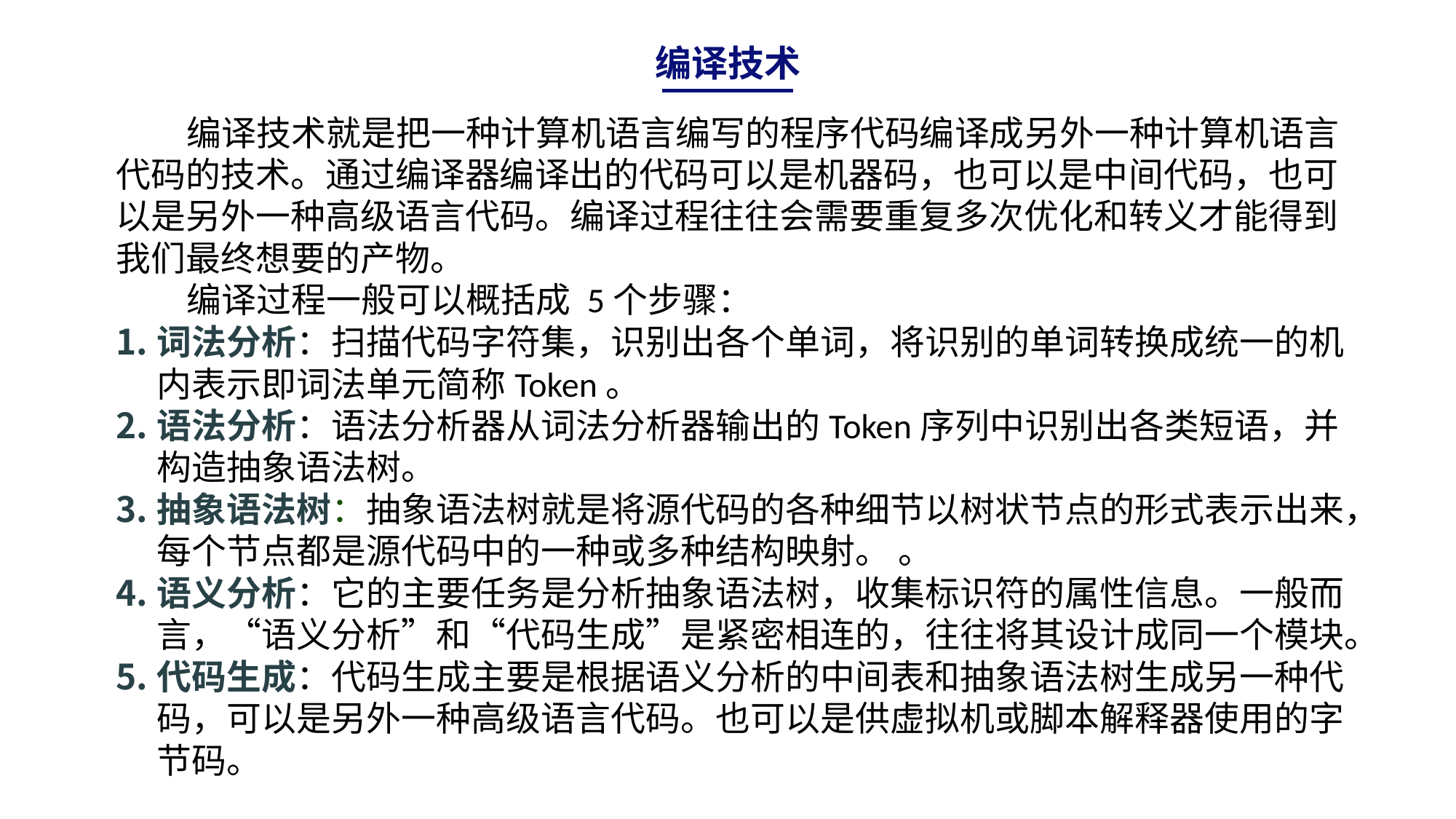

编译技术
 编译技术就是把一种计算机语言编写的程序代码编译成另外一种计算机语言代码的技术。通过编译器编译出的代码可以是机器码，也可以是中间代码，也可以是另外一种高级语言代码。编译过程往往会需要重复多次优化和转义才能得到我们最终想要的产物。
 编译过程一般可以概括成 5个步骤：
词法分析：扫描代码字符集，识别出各个单词，将识别的单词转换成统一的机内表示即词法单元简称Token。
语法分析：语法分析器从词法分析器输出的Token序列中识别出各类短语，并构造抽象语法树。
抽象语法树：抽象语法树就是将源代码的各种细节以树状节点的形式表示出来，每个节点都是源代码中的一种或多种结构映射。 。
语义分析：它的主要任务是分析抽象语法树，收集标识符的属性信息。一般而言，“语义分析”和“代码生成”是紧密相连的，往往将其设计成同一个模块。
代码生成：代码生成主要是根据语义分析的中间表和抽象语法树生成另一种代码，可以是另外一种高级语言代码。也可以是供虚拟机或脚本解释器使用的字节码。